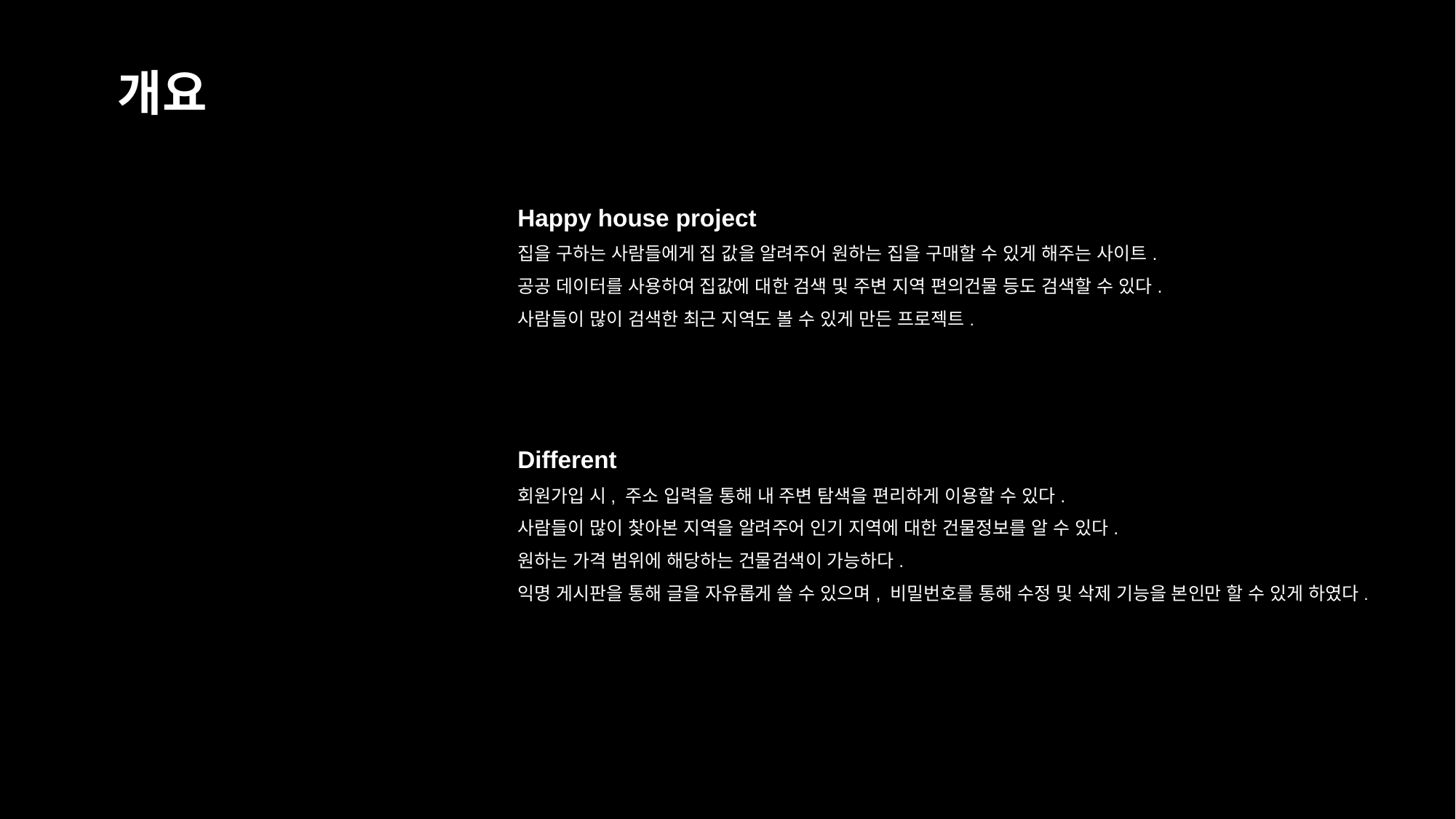

개요

Happy house project
집을 구하는 사람들에게 집 값을 알려주어 원하는 집을 구매할 수 있게 해주는 사이트.
공공 데이터를 사용하여 집값에 대한 검색 및 주변 지역 편의건물 등도 검색할 수 있다.
사람들이 많이 검색한 최근 지역도 볼 수 있게 만든 프로젝트.
Different
회원가입 시, 주소 입력을 통해 내 주변 탐색을 편리하게 이용할 수 있다.
사람들이 많이 찾아본 지역을 알려주어 인기 지역에 대한 건물정보를 알 수 있다.
원하는 가격 범위에 해당하는 건물검색이 가능하다.
익명 게시판을 통해 글을 자유롭게 쓸 수 있으며, 비밀번호를 통해 수정 및 삭제 기능을 본인만 할 수 있게 하였다.